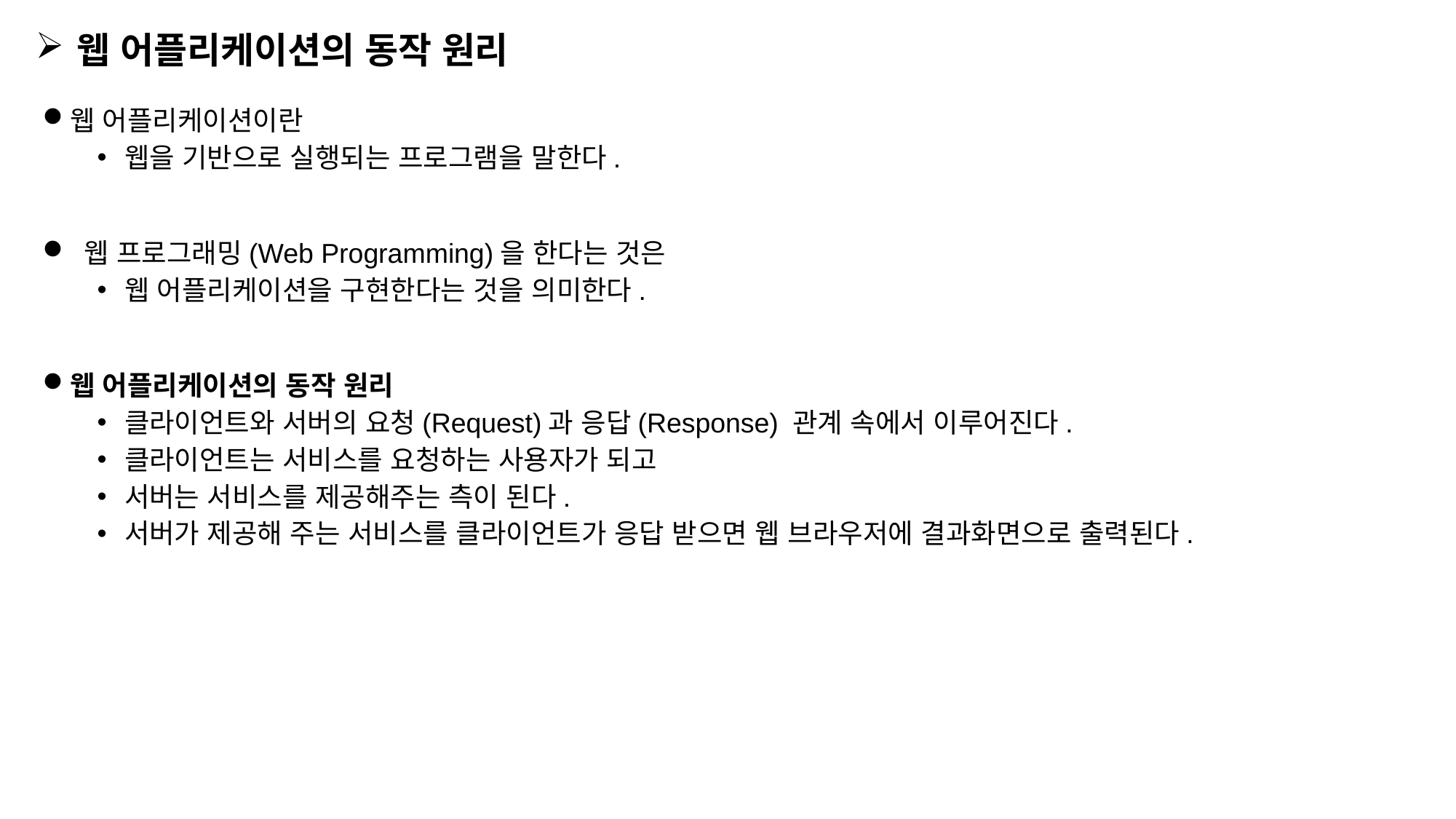

웹 어플리케이션의 동작 원리
웹 어플리케이션이란
웹을 기반으로 실행되는 프로그램을 말한다.

 웹 프로그래밍(Web Programming)을 한다는 것은
웹 어플리케이션을 구현한다는 것을 의미한다.

웹 어플리케이션의 동작 원리
클라이언트와 서버의 요청(Request)과 응답(Response) 관계 속에서 이루어진다.
클라이언트는 서비스를 요청하는 사용자가 되고
서버는 서비스를 제공해주는 측이 된다.
서버가 제공해 주는 서비스를 클라이언트가 응답 받으면 웹 브라우저에 결과화면으로 출력된다.